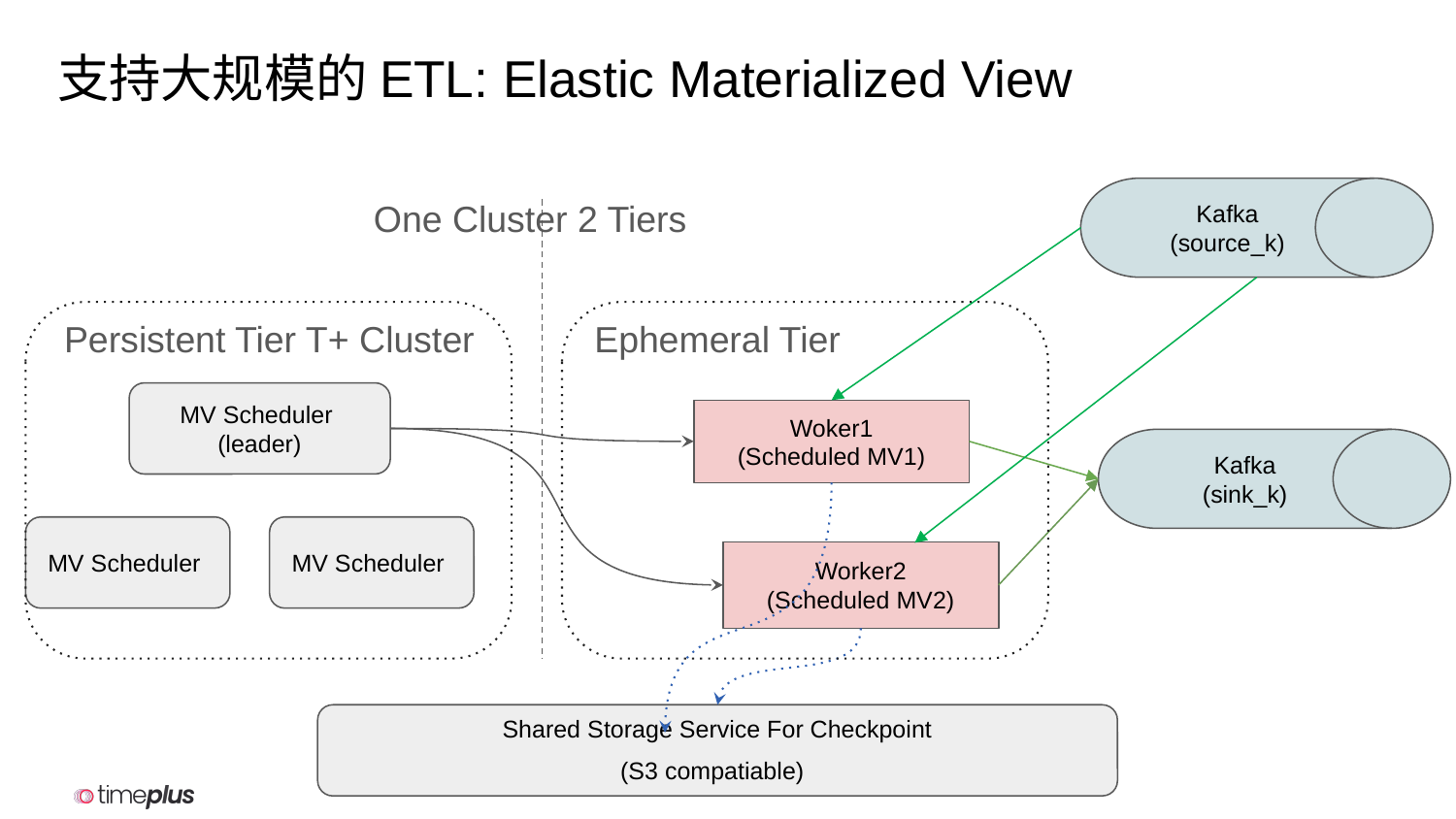

# 支持大规模的ETL: Elastic Materialized View
Kafka (source_k)
One Cluster 2 Tiers
Persistent Tier T+ Cluster

Ephemeral Tier
MV Scheduler  (leader)
Woker1
(Scheduled MV1)
Kafka (sink_k)
MV Scheduler
MV Scheduler
Worker2
(Scheduled MV2)
Ephemeral Tier
Shared Storage Service For Checkpoint
(S3 compatiable)